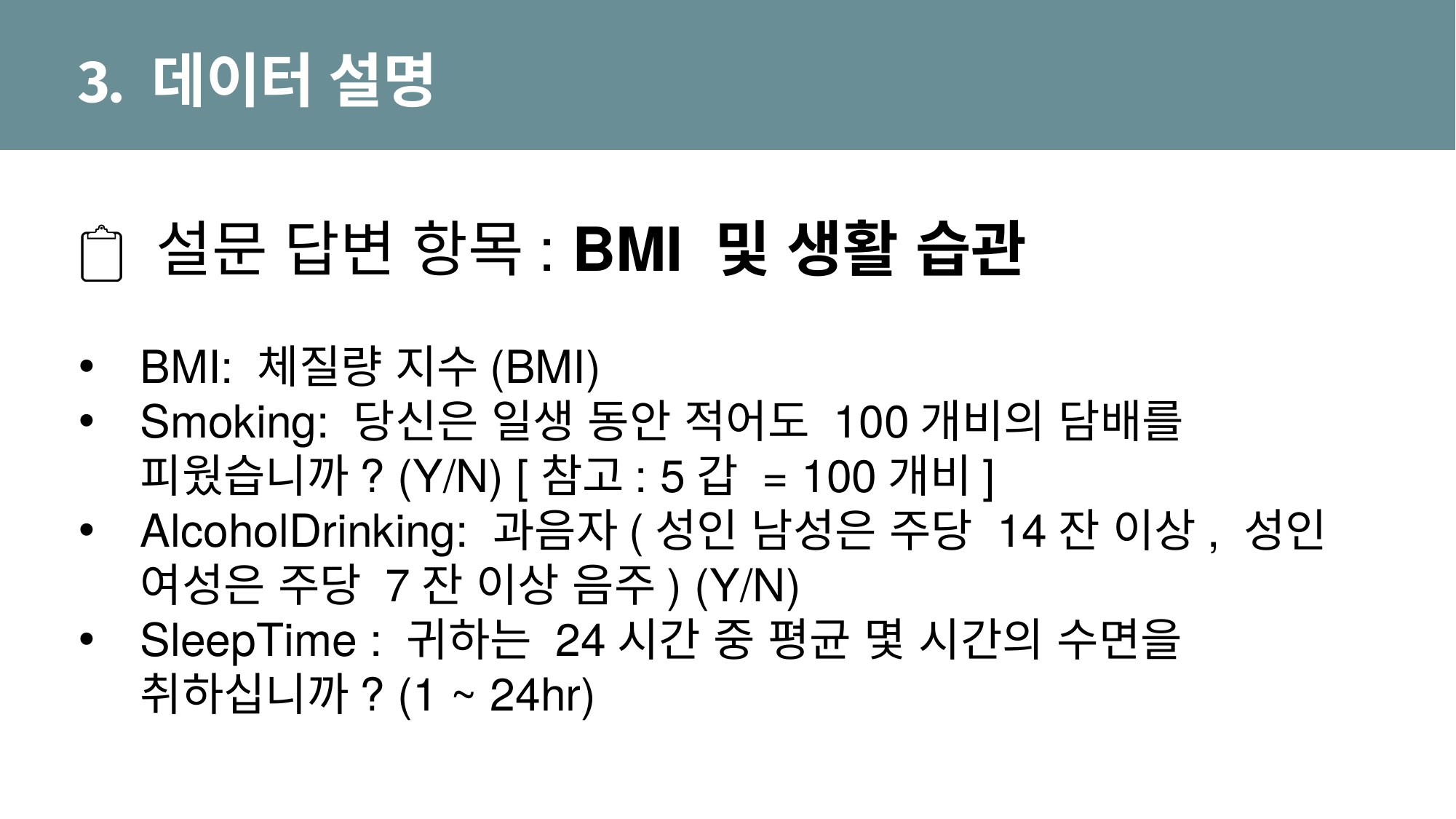

# 3. 데이터 설명
📋 설문 답변 항목: BMI 및 생활 습관

BMI: 체질량 지수(BMI)
Smoking: 당신은 일생 동안 적어도 100개비의 담배를 피웠습니까? (Y/N) [참고: 5갑 = 100개비]
AlcoholDrinking: 과음자(성인 남성은 주당 14잔 이상, 성인 여성은 주당 7잔 이상 음주) (Y/N)
SleepTime : 귀하는 24시간 중 평균 몇 시간의 수면을 취하십니까? (1 ~ 24hr)